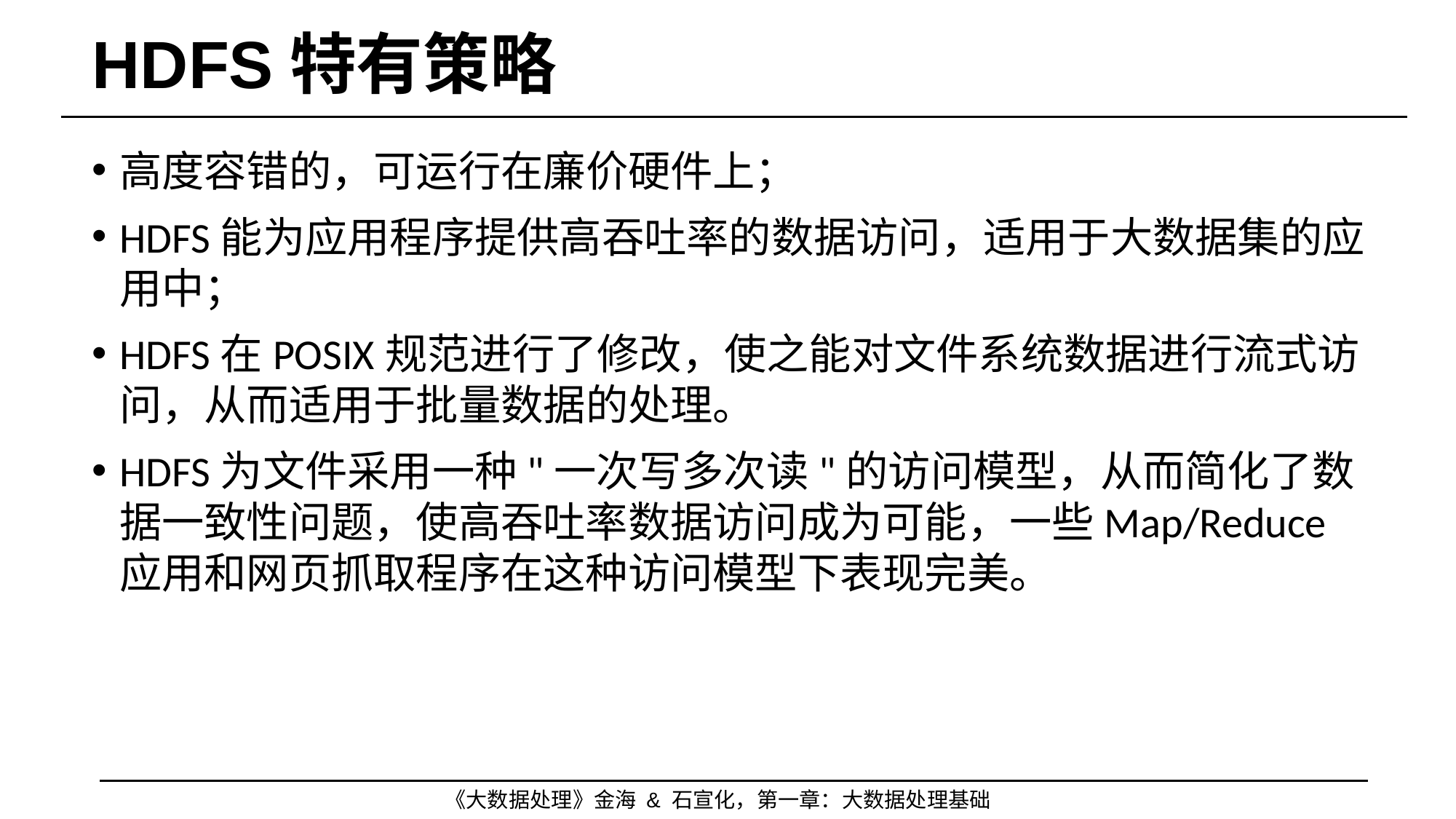

# HDFS特有策略
高度容错的，可运行在廉价硬件上；
HDFS能为应用程序提供高吞吐率的数据访问，适用于大数据集的应用中；
HDFS在POSIX规范进行了修改，使之能对文件系统数据进行流式访问，从而适用于批量数据的处理。
HDFS为文件采用一种"一次写多次读"的访问模型，从而简化了数据一致性问题，使高吞吐率数据访问成为可能，一些Map/Reduce应用和网页抓取程序在这种访问模型下表现完美。